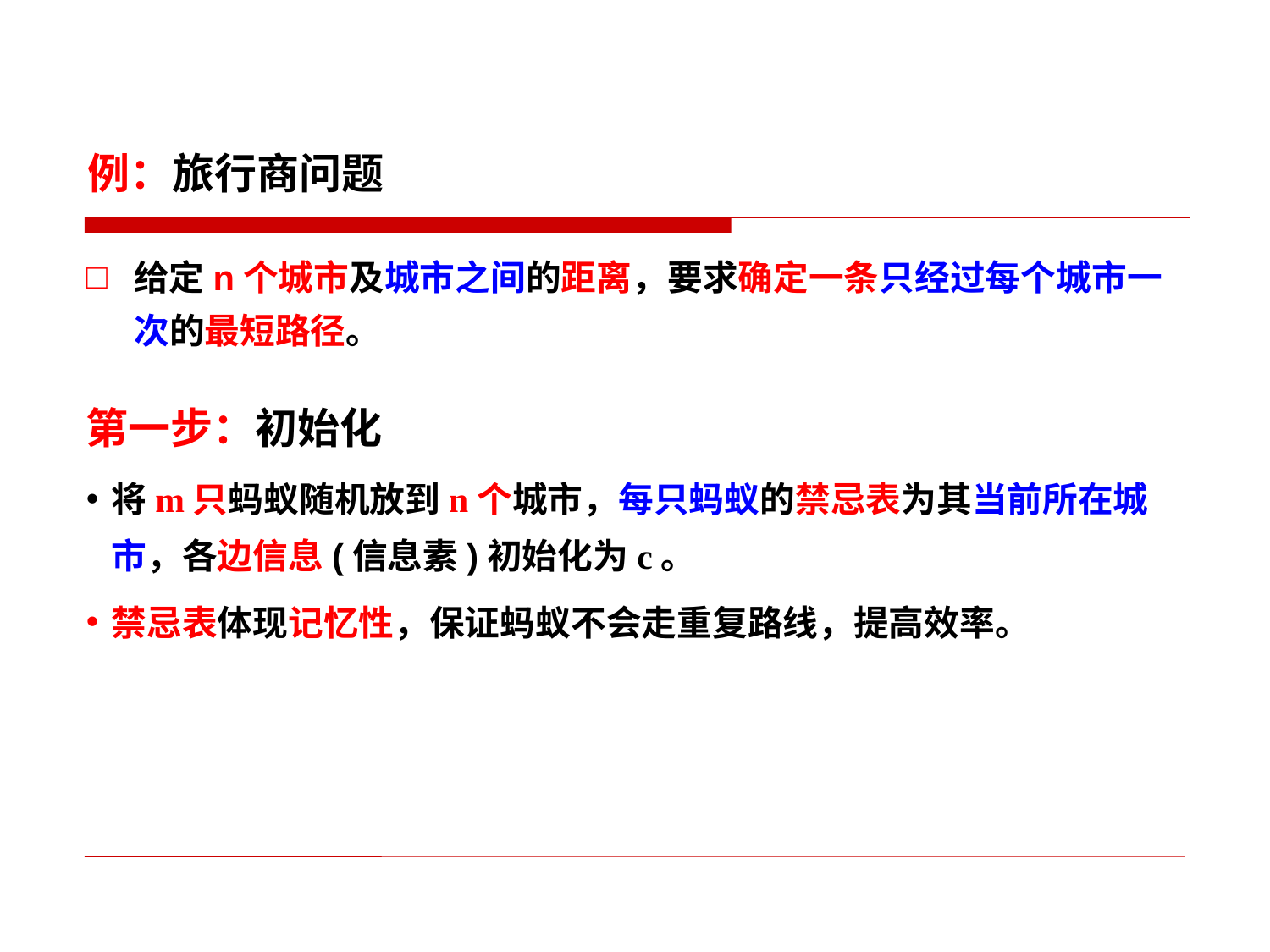

# 例：旅行商问题
给定n个城市及城市之间的距离，要求确定一条只经过每个城市一次的最短路径。
第一步：初始化
将m只蚂蚁随机放到n个城市，每只蚂蚁的禁忌表为其当前所在城市，各边信息(信息素)初始化为c。
禁忌表体现记忆性，保证蚂蚁不会走重复路线，提高效率。